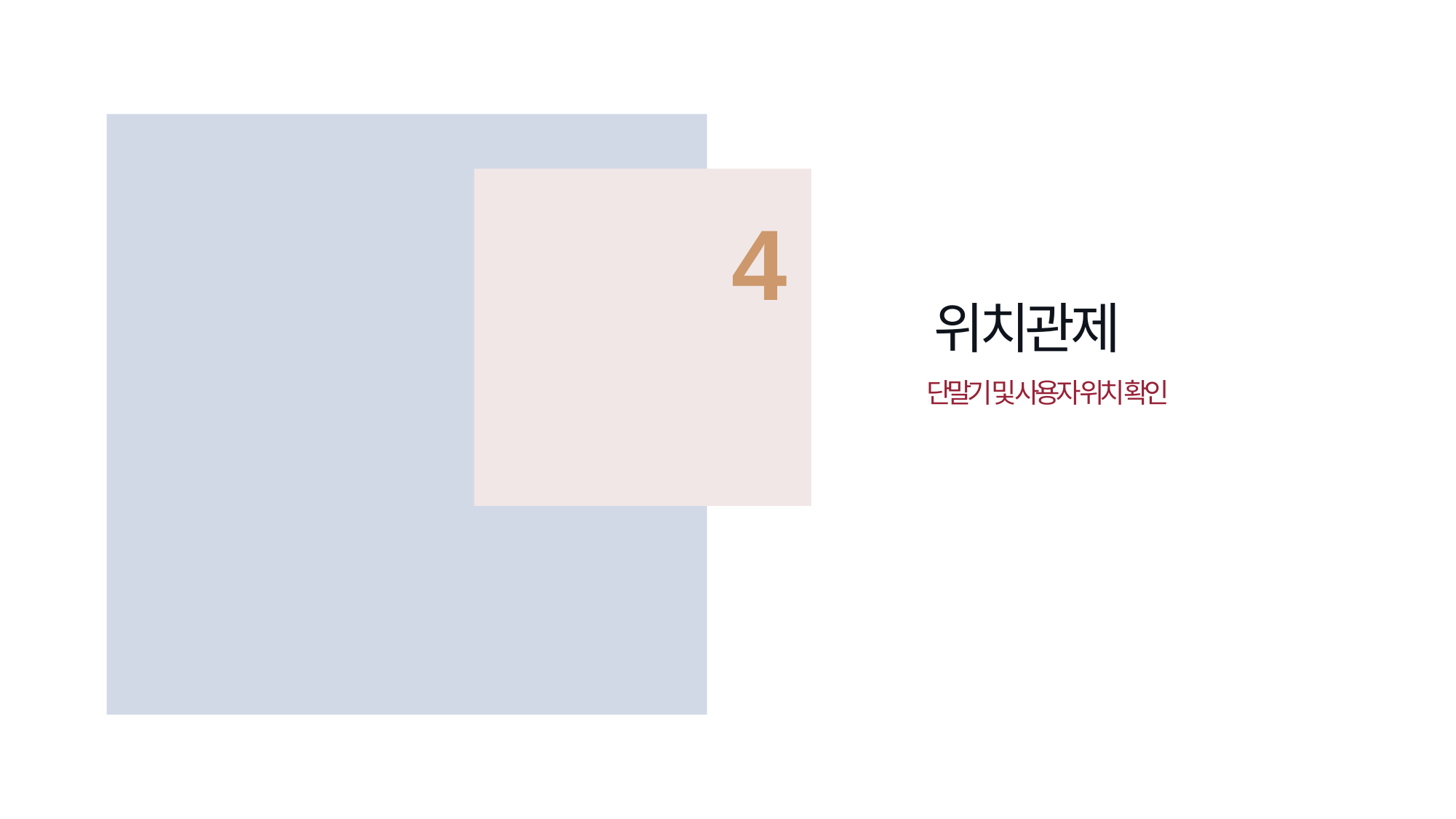

4
위치관제
단말기 및 사용자 위치 확인